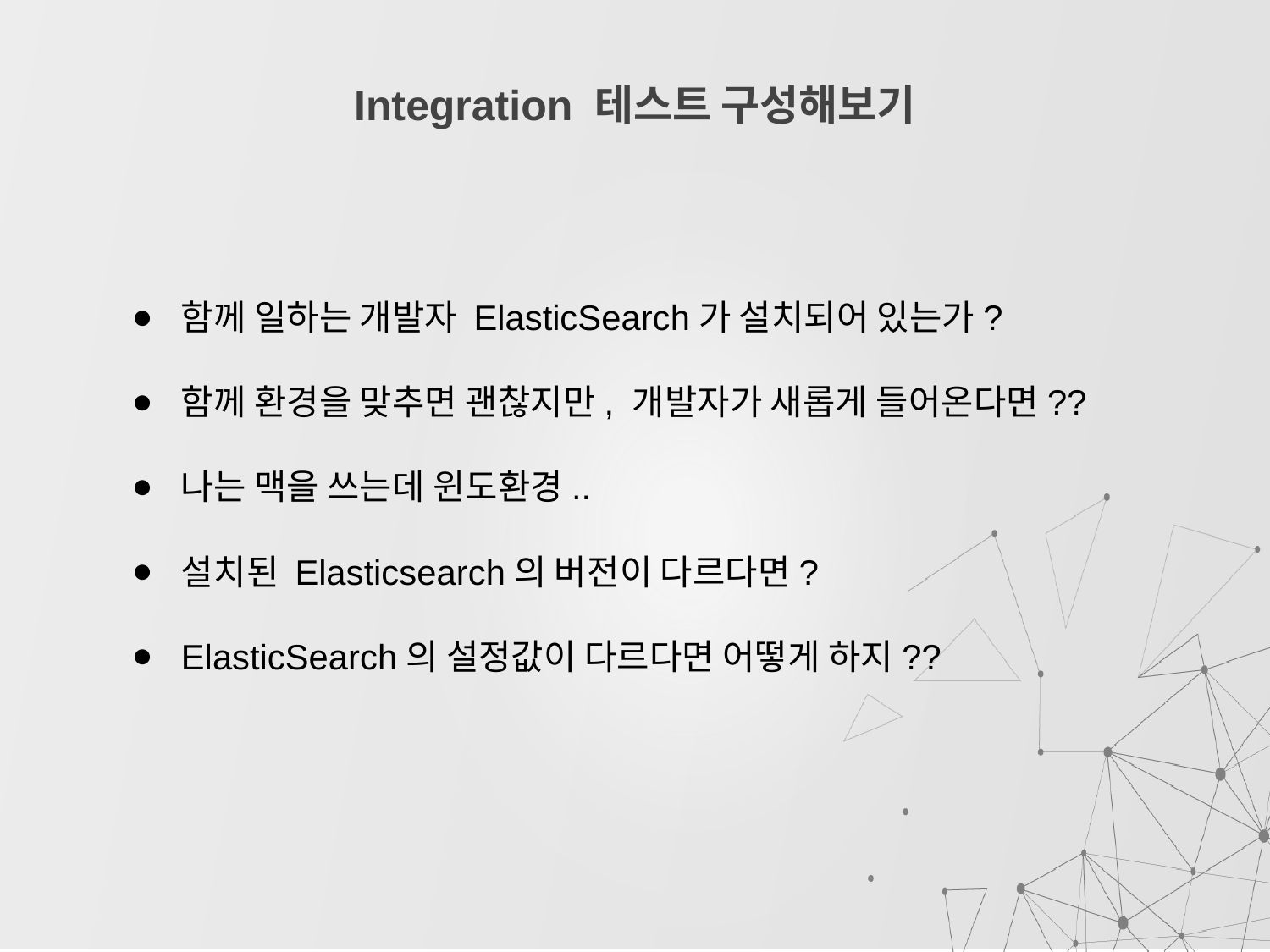

# Integration 테스트 구성해보기
함께 일하는 개발자 ElasticSearch가 설치되어 있는가?
함께 환경을 맞추면 괜찮지만, 개발자가 새롭게 들어온다면??
나는 맥을 쓰는데 윈도환경..
설치된 Elasticsearch의 버전이 다르다면?
ElasticSearch의 설정값이 다르다면 어떻게 하지??